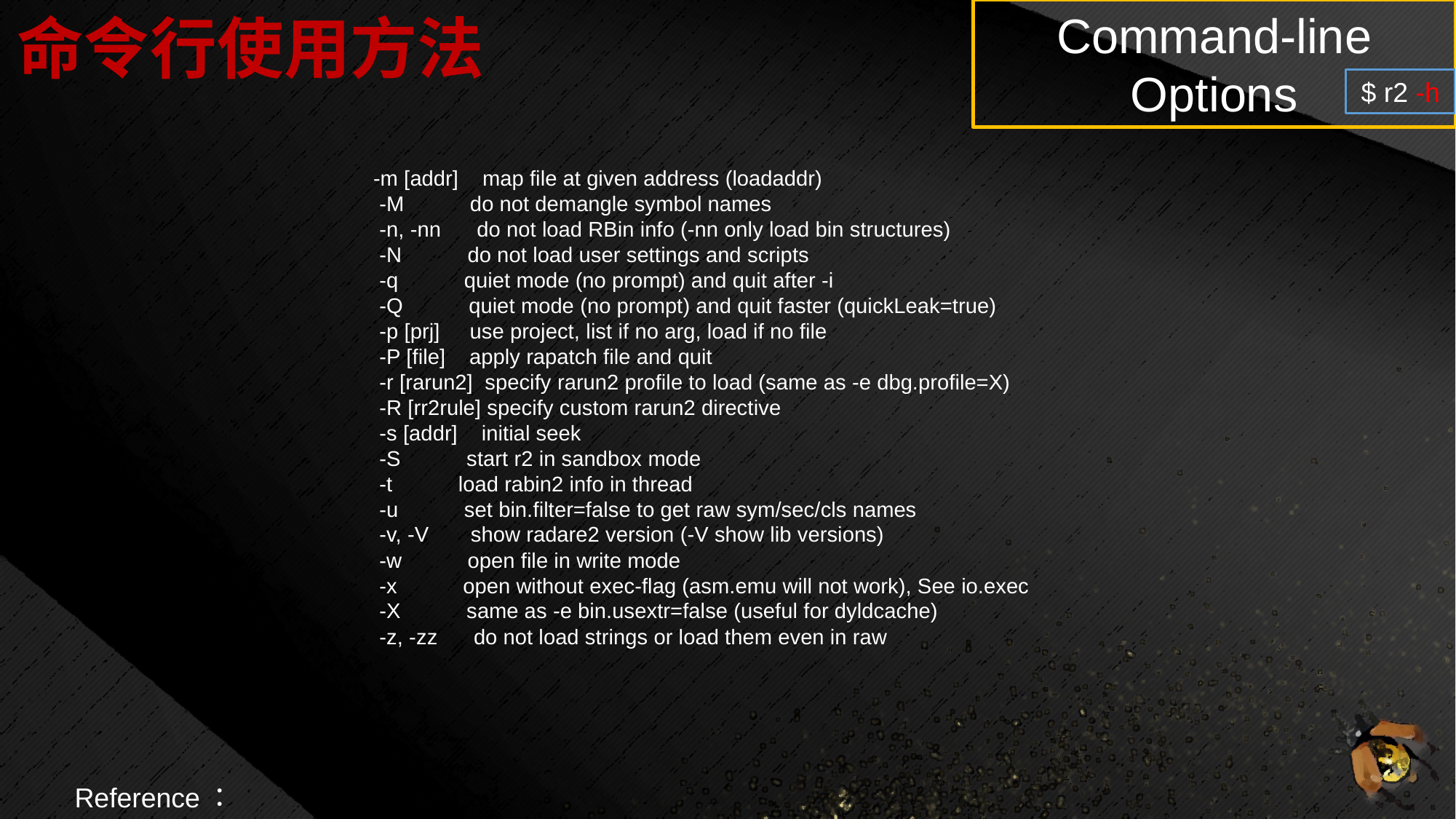

# 命令行使用方法
Command-line Options
$ r2 -h
-m [addr]    map file at given address (loadaddr)
 -M           do not demangle symbol names
 -n, -nn      do not load RBin info (-nn only load bin structures)
 -N           do not load user settings and scripts
 -q           quiet mode (no prompt) and quit after -i
 -Q           quiet mode (no prompt) and quit faster (quickLeak=true)
 -p [prj]     use project, list if no arg, load if no file
 -P [file]    apply rapatch file and quit
 -r [rarun2]  specify rarun2 profile to load (same as -e dbg.profile=X)
 -R [rr2rule] specify custom rarun2 directive
 -s [addr]    initial seek
 -S           start r2 in sandbox mode
 -t           load rabin2 info in thread
 -u           set bin.filter=false to get raw sym/sec/cls names
 -v, -V       show radare2 version (-V show lib versions)
 -w           open file in write mode
 -x           open without exec-flag (asm.emu will not work), See io.exec
 -X           same as -e bin.usextr=false (useful for dyldcache)
 -z, -zz      do not load strings or load them even in raw
Reference：Official_site